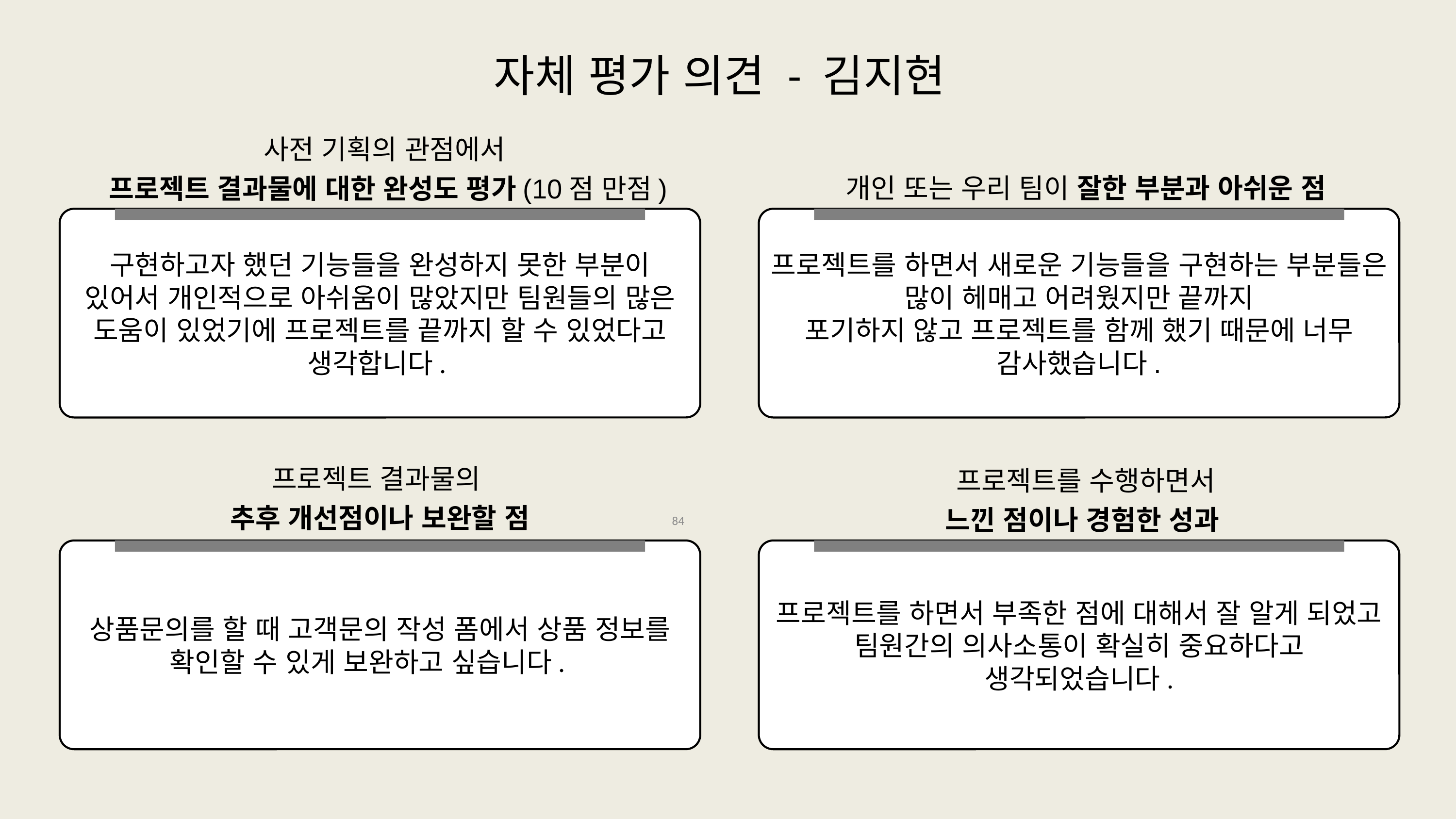

# 자체 평가 의견 - 김지현

사전 기획의 관점에서
프로젝트 결과물에 대한 완성도 평가(10점 만점)
구현하고자 했던 기능들을 완성하지 못한 부분이 있어서 개인적으로 아쉬움이 많았지만 팀원들의 많은 도움이 있었기에 프로젝트를 끝까지 할 수 있었다고 생각합니다.

개인 또는 우리 팀이 잘한 부분과 아쉬운 점

프로젝트를 하면서 새로운 기능들을 구현하는 부분들은 많이 헤매고 어려웠지만 끝까지
포기하지 않고 프로젝트를 함께 했기 때문에 너무 감사했습니다.

프로젝트 결과물의
추후 개선점이나 보완할 점
상품문의를 할 때 고객문의 작성 폼에서 상품 정보를 확인할 수 있게 보완하고 싶습니다.
프로젝트를 수행하면서
느낀 점이나 경험한 성과
84

프로젝트를 하면서 부족한 점에 대해서 잘 알게 되었고 팀원간의 의사소통이 확실히 중요하다고 생각되었습니다.